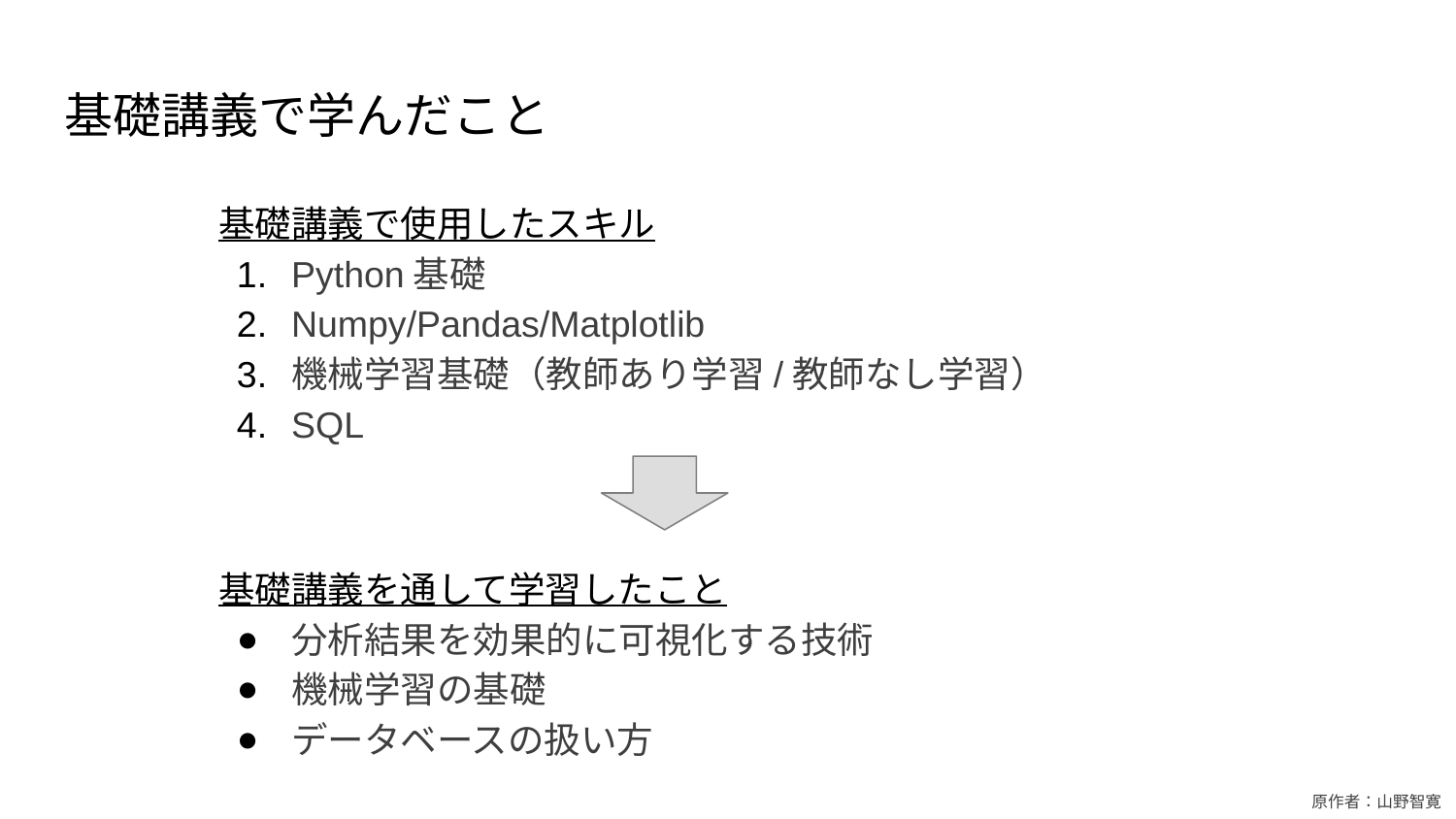

# 基礎講義で学んだこと
基礎講義で使用したスキル
Python基礎
Numpy/Pandas/Matplotlib
機械学習基礎（教師あり学習/教師なし学習）
SQL

基礎講義を通して学習したこと
分析結果を効果的に可視化する技術
機械学習の基礎
データベースの扱い方

原作者：山野智寛